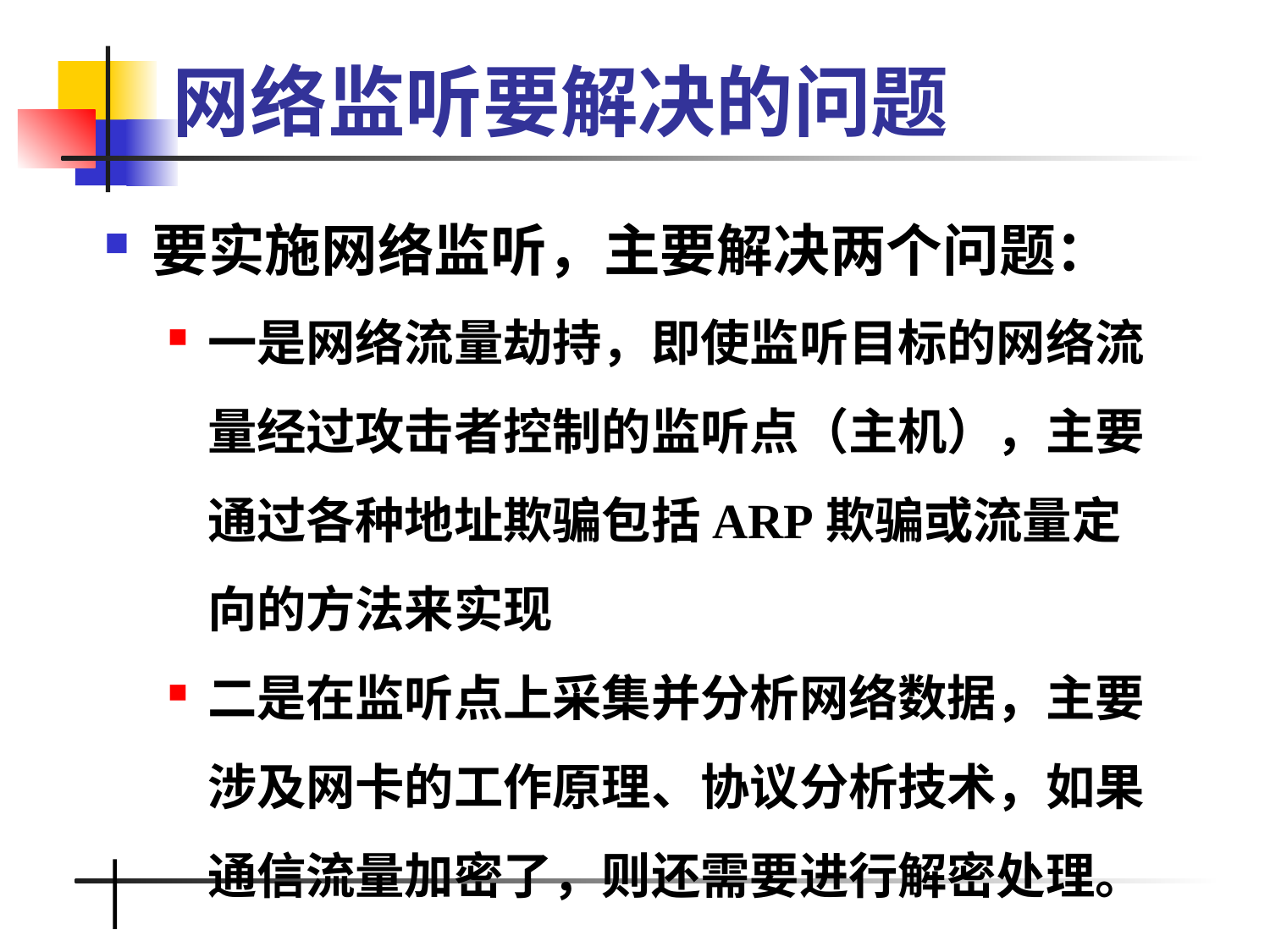

# 网络监听要解决的问题
要实施网络监听，主要解决两个问题：
一是网络流量劫持，即使监听目标的网络流量经过攻击者控制的监听点（主机），主要通过各种地址欺骗包括ARP欺骗或流量定向的方法来实现
二是在监听点上采集并分析网络数据，主要涉及网卡的工作原理、协议分析技术，如果通信流量加密了，则还需要进行解密处理。